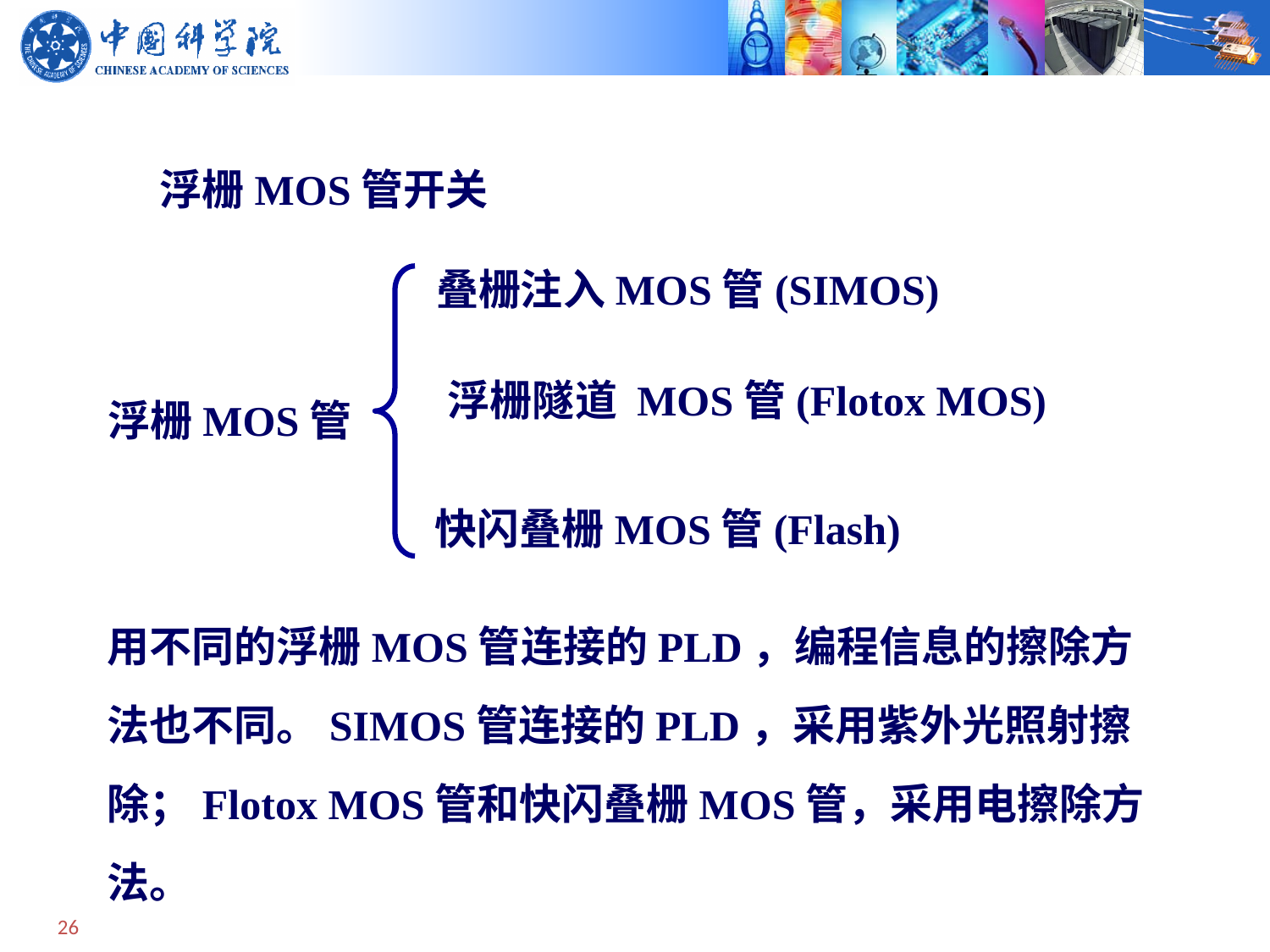

浮栅MOS管开关

叠栅注入MOS管(SIMOS)

浮栅隧道 MOS管(Flotox MOS)
浮栅MOS管
快闪叠栅MOS管(Flash)
用不同的浮栅MOS管连接的PLD，编程信息的擦除方法也不同。SIMOS管连接的PLD，采用紫外光照射擦除；Flotox MOS管和快闪叠栅MOS管，采用电擦除方法。